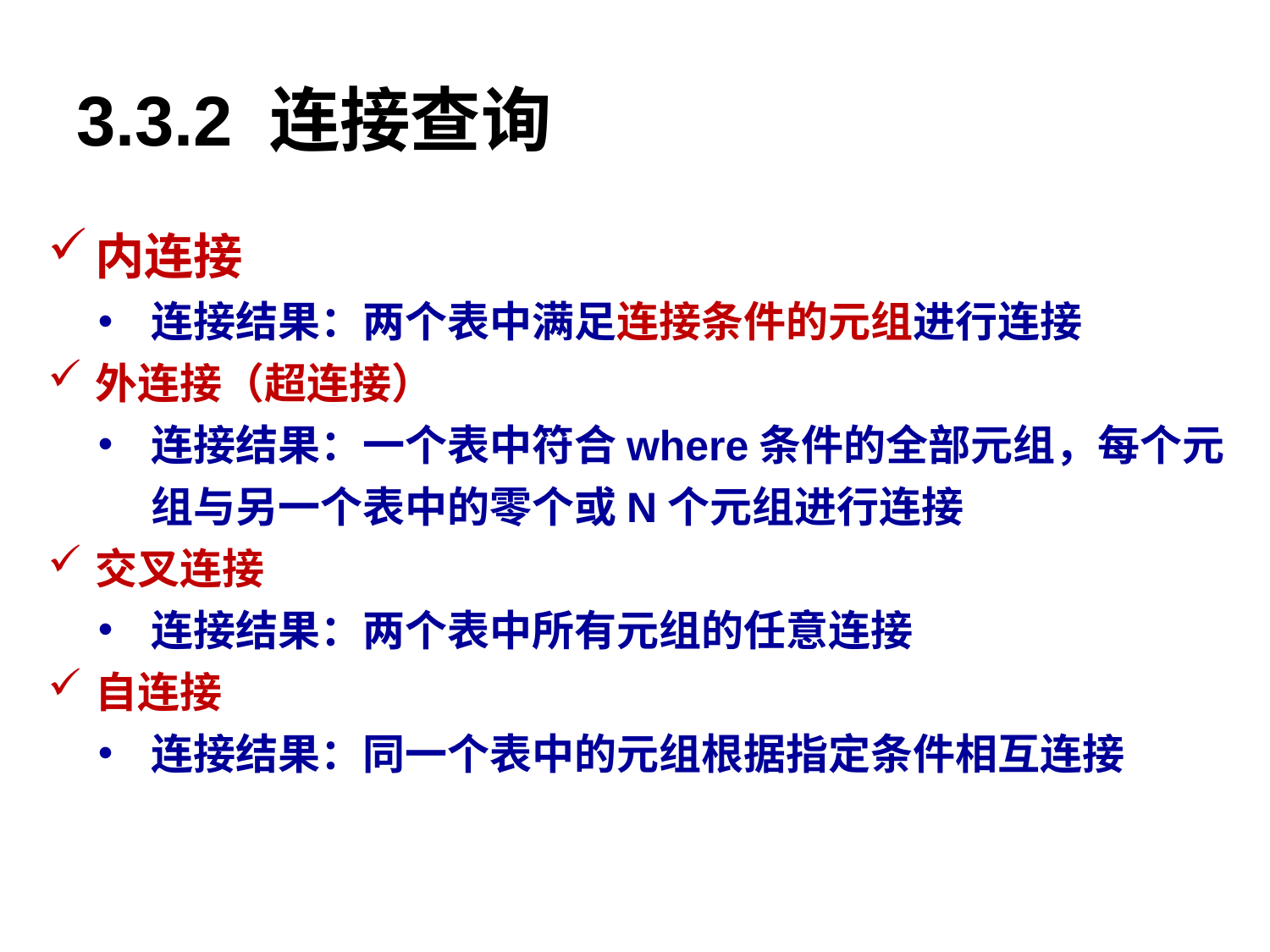

# 3.3.2 连接查询
内连接
连接结果：两个表中满足连接条件的元组进行连接
外连接（超连接）
连接结果：一个表中符合where条件的全部元组，每个元组与另一个表中的零个或N个元组进行连接
交叉连接
连接结果：两个表中所有元组的任意连接
自连接
连接结果：同一个表中的元组根据指定条件相互连接